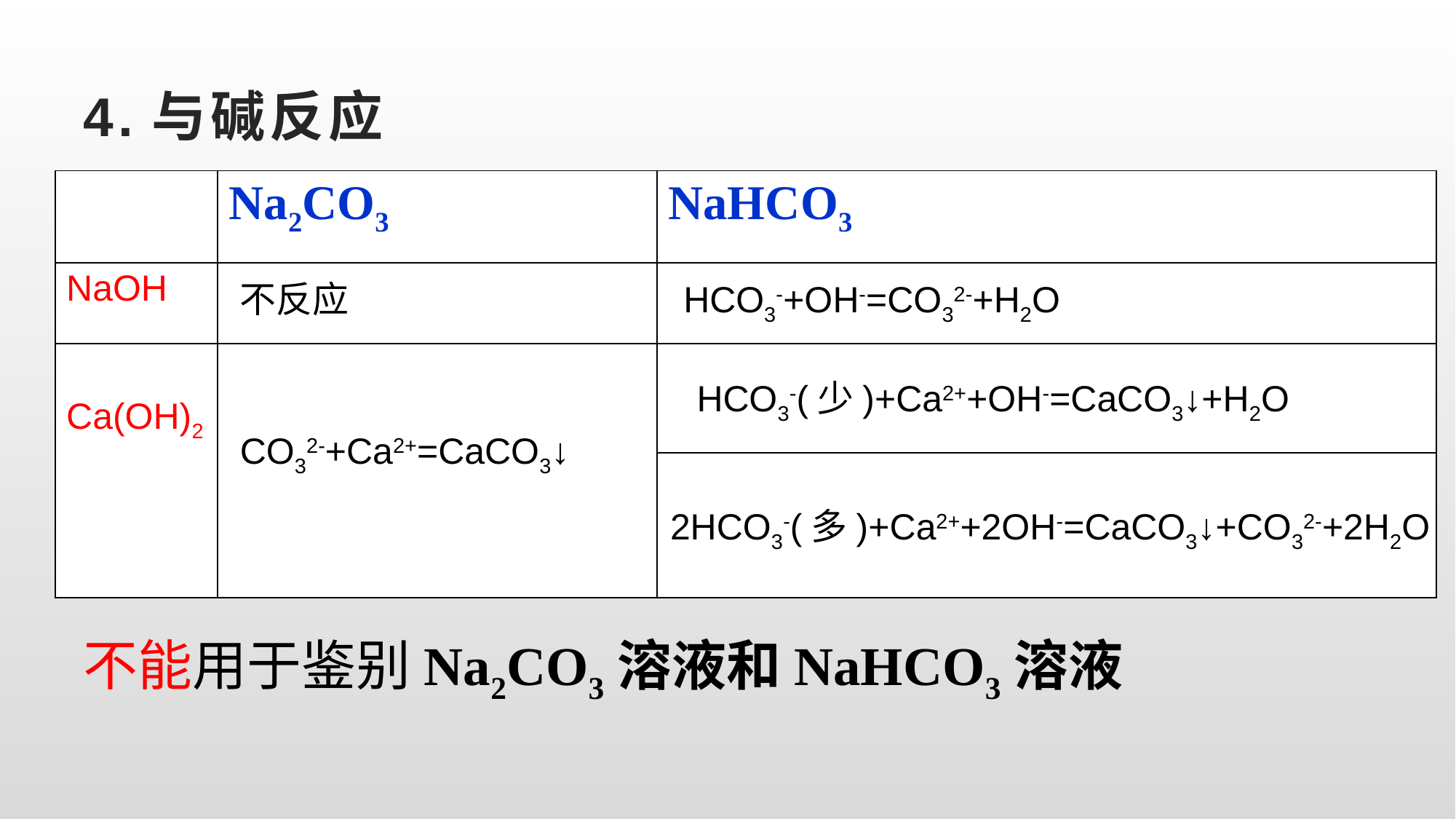

# 4.与碱反应
|  | Na2CO3 | NaHCO3 |
| --- | --- | --- |
| NaOH |  |  |
| Ca(OH)2 |  |  |
|  |  |  |
不反应
HCO3-+OH-=CO32-+H2O

HCO3-(少)+Ca2++OH-=CaCO3↓+H2O

CO32-+Ca2+=CaCO3↓
2HCO3-(多)+Ca2++2OH-=CaCO3↓+CO32-+2H2O

不能用于鉴别Na2CO3溶液和NaHCO3溶液